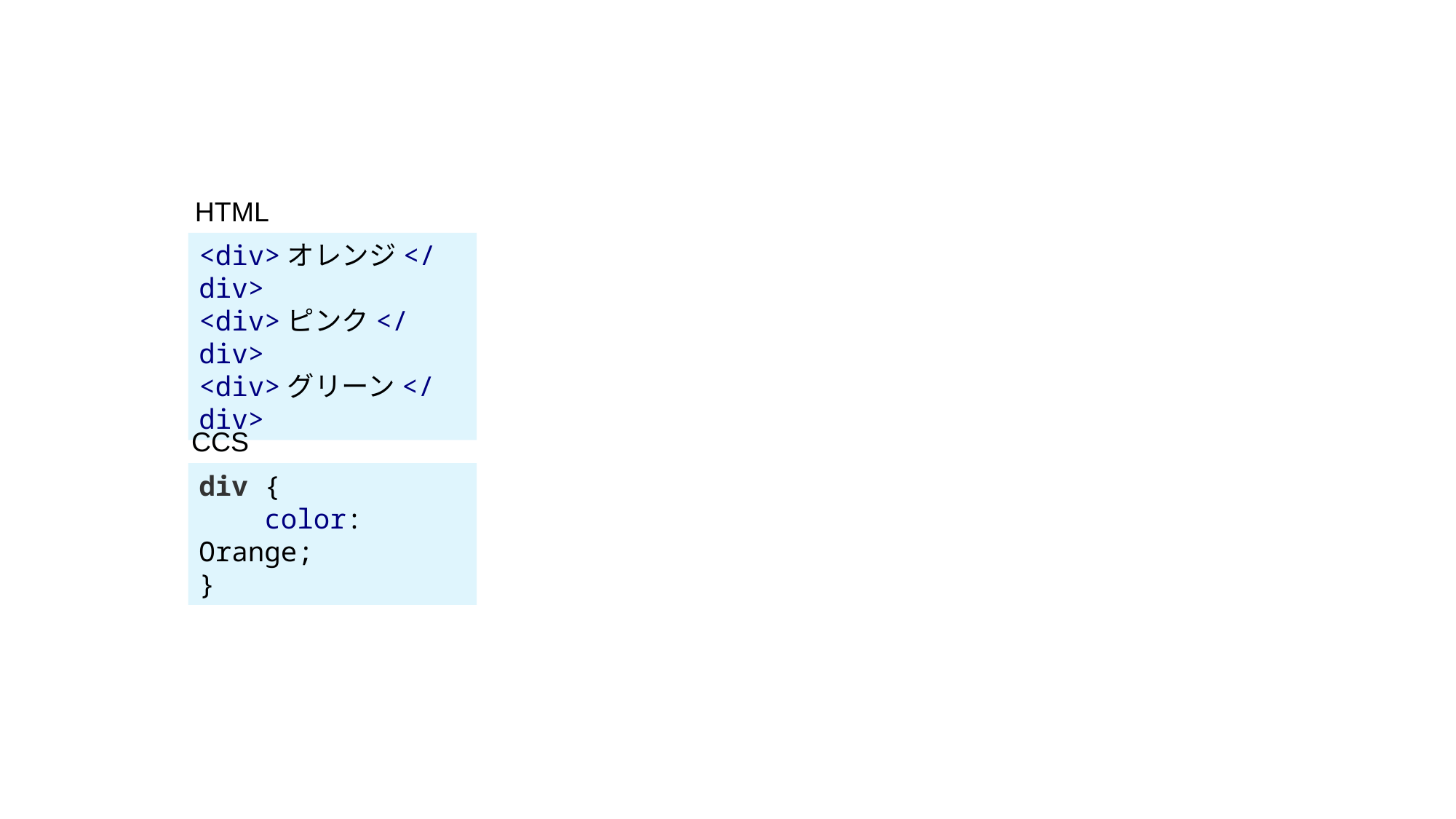

HTML
<div>オレンジ</div>
<div>ピンク</div>
<div>グリーン</div>
CCS
div {
    color: Orange;
}